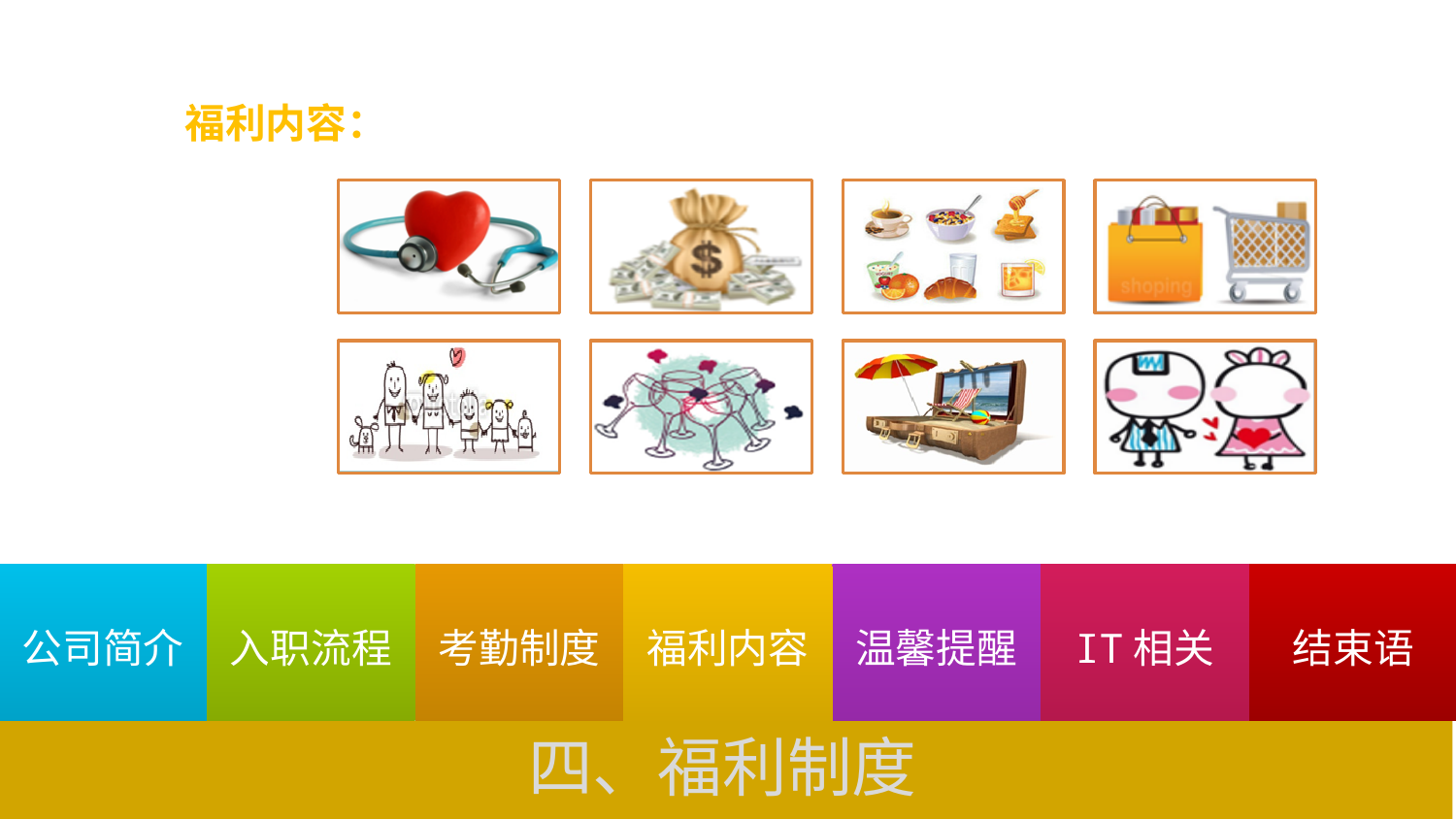

福利内容：

四、福利制度

结束语
温馨提醒
IT相关
公司简介
入职流程
考勤制度
福利内容